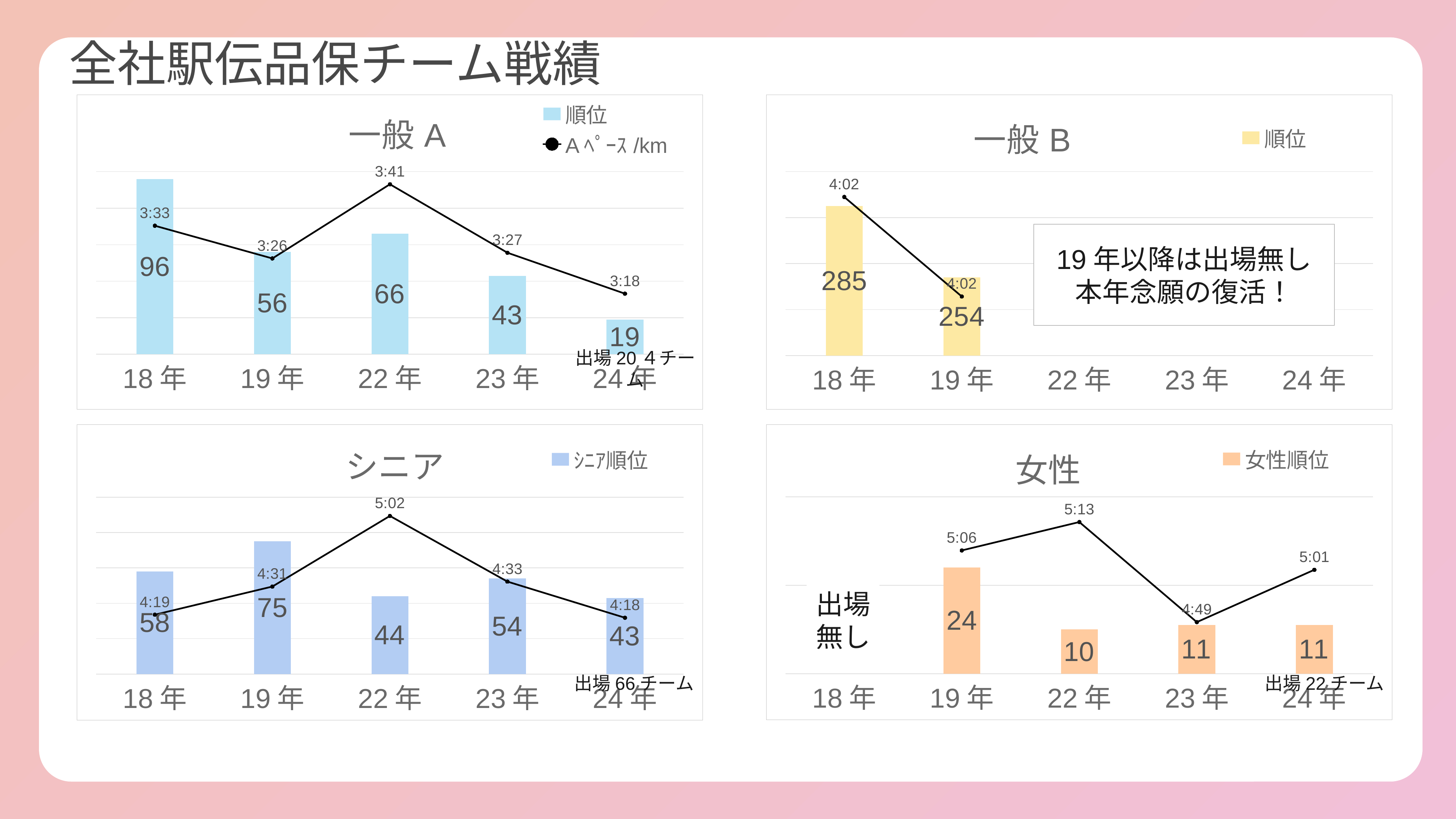

全社駅伝品保チーム戦績

### Chart: 一般A

| Category | 順位 | Aﾍﾟｰｽ/km |
|---|---|---|
| 18年 | 96.0 | 0.0024667861214193896 |
| 19年 | 56.0 | 0.0023860632079361612 |
| 22年 | 66.0 | 0.0025689925728745607 |
| 23年 | 43.0 | 0.002400186394615899 |
| 24年 | 19.0 | 0.002299252287246909 |

### Chart: 一般B

| Category | 順位 | Bﾍﾟｰｽ/km |
|---|---|---|
| 18年 | 285.0 | 0.0028120376434063402 |
| 19年 | 254.0 | 0.002808247835261587 |
| 22年 | None | None |
| 23年 | None | None |
| 24年 | None | None |
19年以降は出場無し
本年念願の復活！
出場20４チーム

### Chart: 女性

| Category | 女性順位 | 女ﾍﾟｰｽ/km |
|---|---|---|
| 18年 | None | None |
| 19年 | 24.0 | 0.0035484555539072675 |
| 22年 | 10.0 | 0.003628739949914327 |
| 23年 | 11.0 | 0.0033458021612635075 |
| 24年 | 11.0 | 0.0034938044071825512 |

### Chart: シニア

| Category | ｼﾆｱ順位 | シﾍﾟｰｽ/km |
|---|---|---|
| 18年 | 58.0 | 0.0030019449801381264 |
| 19年 | 75.0 | 0.003145140022087063 |
| 22年 | 44.0 | 0.003504486841527174 |
| 23年 | 54.0 | 0.003170314953357347 |
| 24年 | 43.0 | 0.002986372104975748 |
出場無し
出場66チーム
出場22チーム